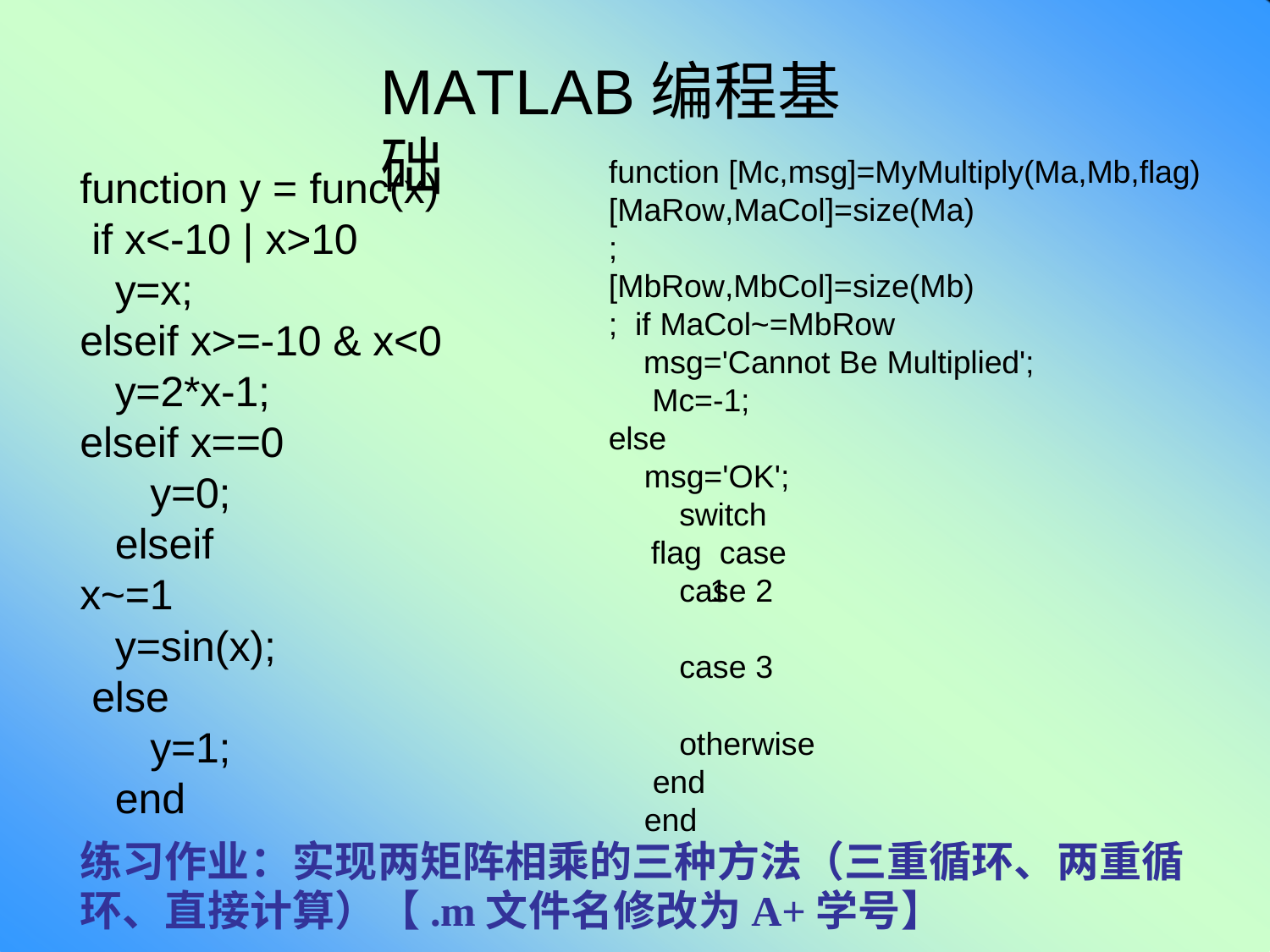

# MATLAB编程基础
function [Mc,msg]=MyMultiply(Ma,Mb,flag)
function y = func(x)  if x<-10 | x>10
y=x;
[MaRow,MaCol]=size(Ma);  [MbRow,MbCol]=size(Mb);  if MaCol~=MbRow
msg='Cannot Be Multiplied';  Mc=-1;
else
msg='OK';  switch flag  case 1
elseif x>=-10 & x<0
y=2*x-1;  elseif x==0
y=0;
elseif x~=1
y=sin(x);  else
y=1;
end
case 2
case 3
otherwise  end
end
练习作业：实现两矩阵相乘的三种方法（三重循环、两重循 环、直接计算）【.m文件名修改为A+学号】